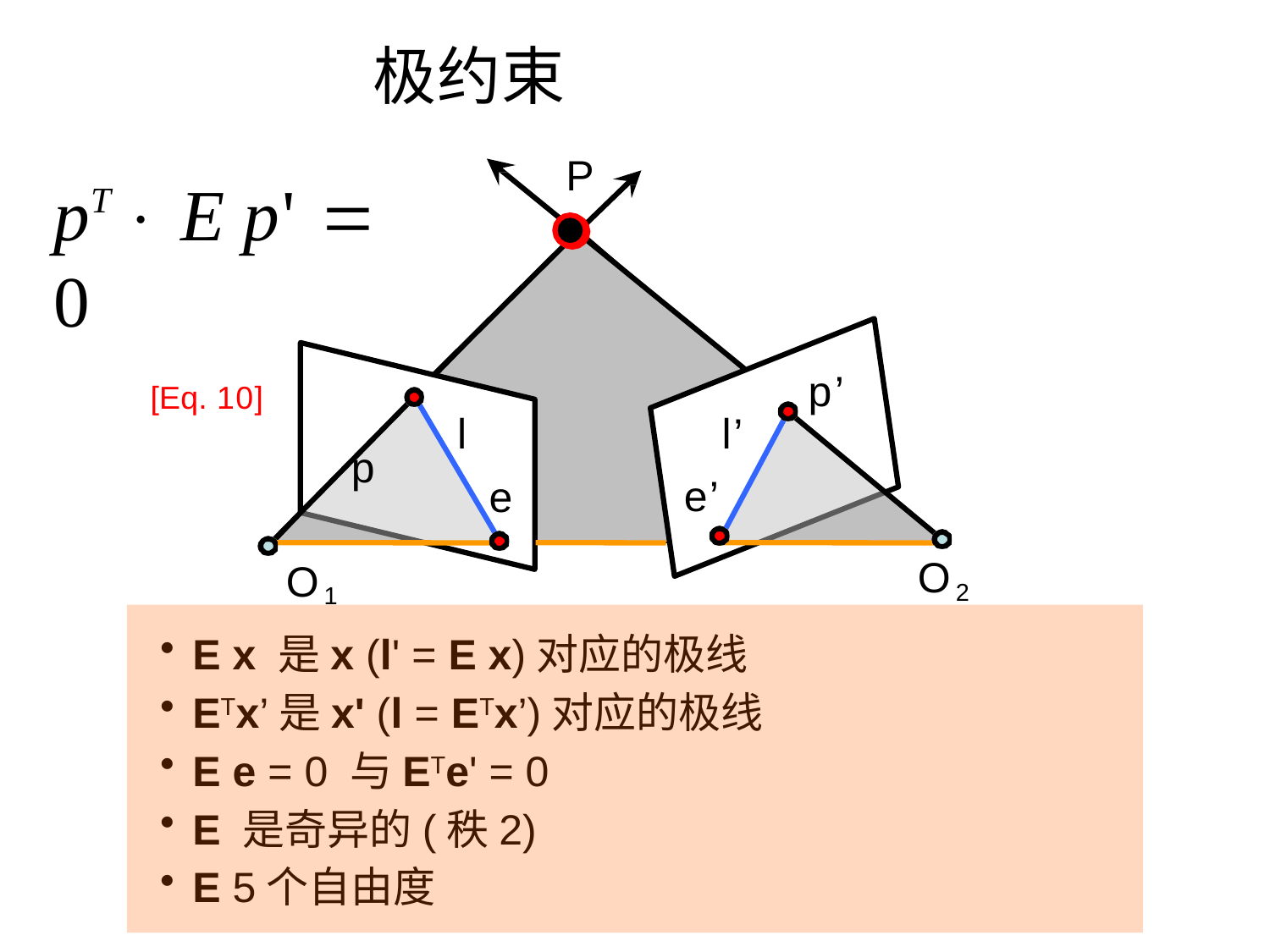

# 极约束
P

pT ⋅ E p' = 0
[Eq. 10]
p

p’

l
l’

e’
e

O2
O1

E x 是x (l' = E x)对应的极线
ETx’是x' (l = ETx’)对应的极线
E e = 0 与ETe' = 0
E 是奇异的(秩2)
E 5个自由度